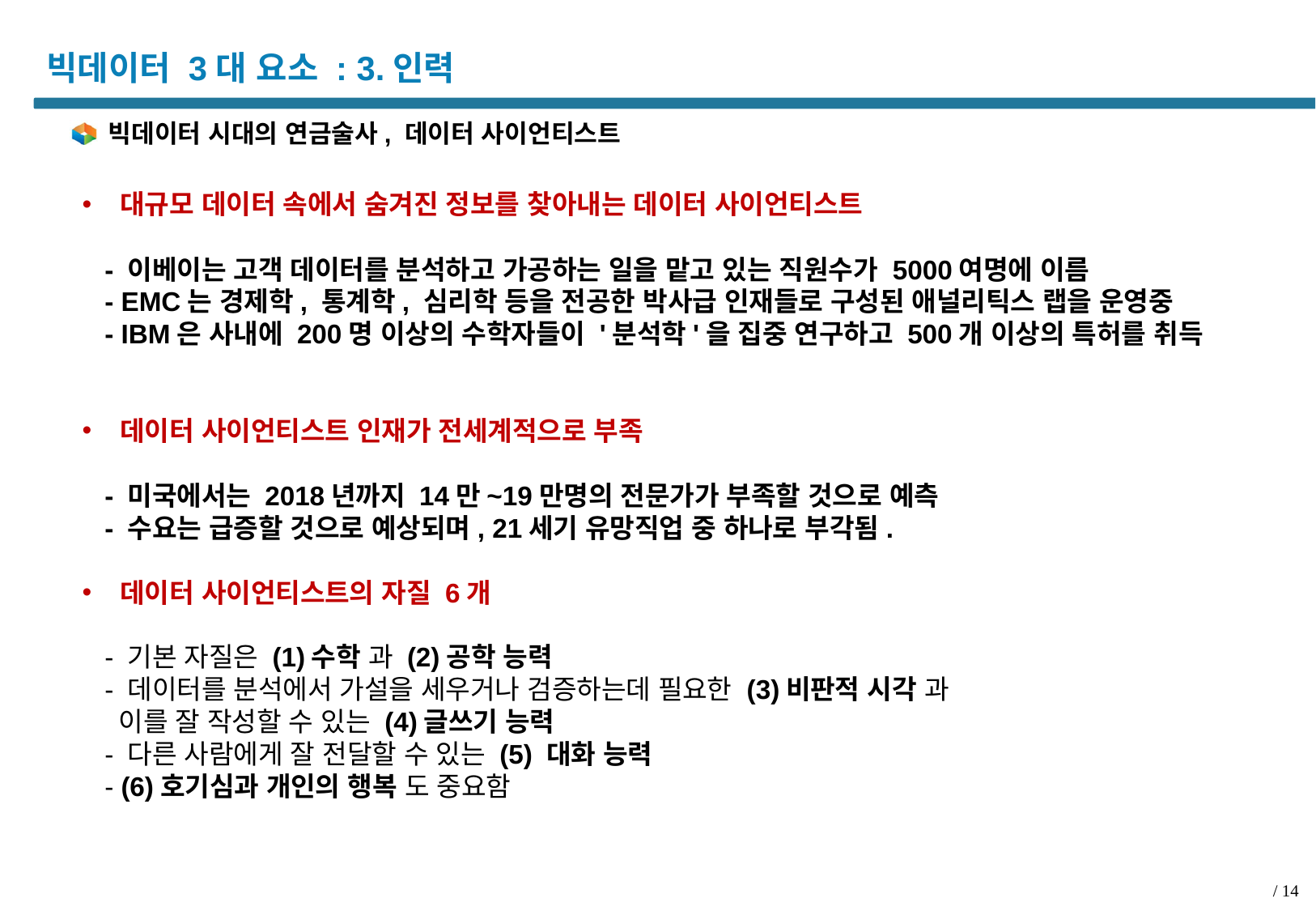

# 빅데이터 3대 요소 : 3.인력
빅데이터 시대의 연금술사, 데이터 사이언티스트
대규모 데이터 속에서 숨겨진 정보를 찾아내는 데이터 사이언티스트

   - 이베이는 고객 데이터를 분석하고 가공하는 일을 맡고 있는 직원수가 5000여명에 이름
   - EMC는 경제학, 통계학, 심리학 등을 전공한 박사급 인재들로 구성된 애널리틱스 랩을 운영중
   - IBM은 사내에 200명 이상의 수학자들이 '분석학'을 집중 연구하고 500개 이상의 특허를 취득

데이터 사이언티스트 인재가 전세계적으로 부족

   - 미국에서는 2018년까지 14만~19만명의 전문가가 부족할 것으로 예측
   - 수요는 급증할 것으로 예상되며, 21세기 유망직업 중 하나로 부각됨.

데이터 사이언티스트의 자질 6개

   - 기본 자질은 (1)수학 과 (2)공학 능력
   - 데이터를 분석에서 가설을 세우거나 검증하는데 필요한 (3)비판적 시각 과
    이를 잘 작성할 수 있는 (4)글쓰기 능력
   - 다른 사람에게 잘 전달할 수 있는 (5) 대화 능력
   - (6)호기심과 개인의 행복 도 중요함

/ 14